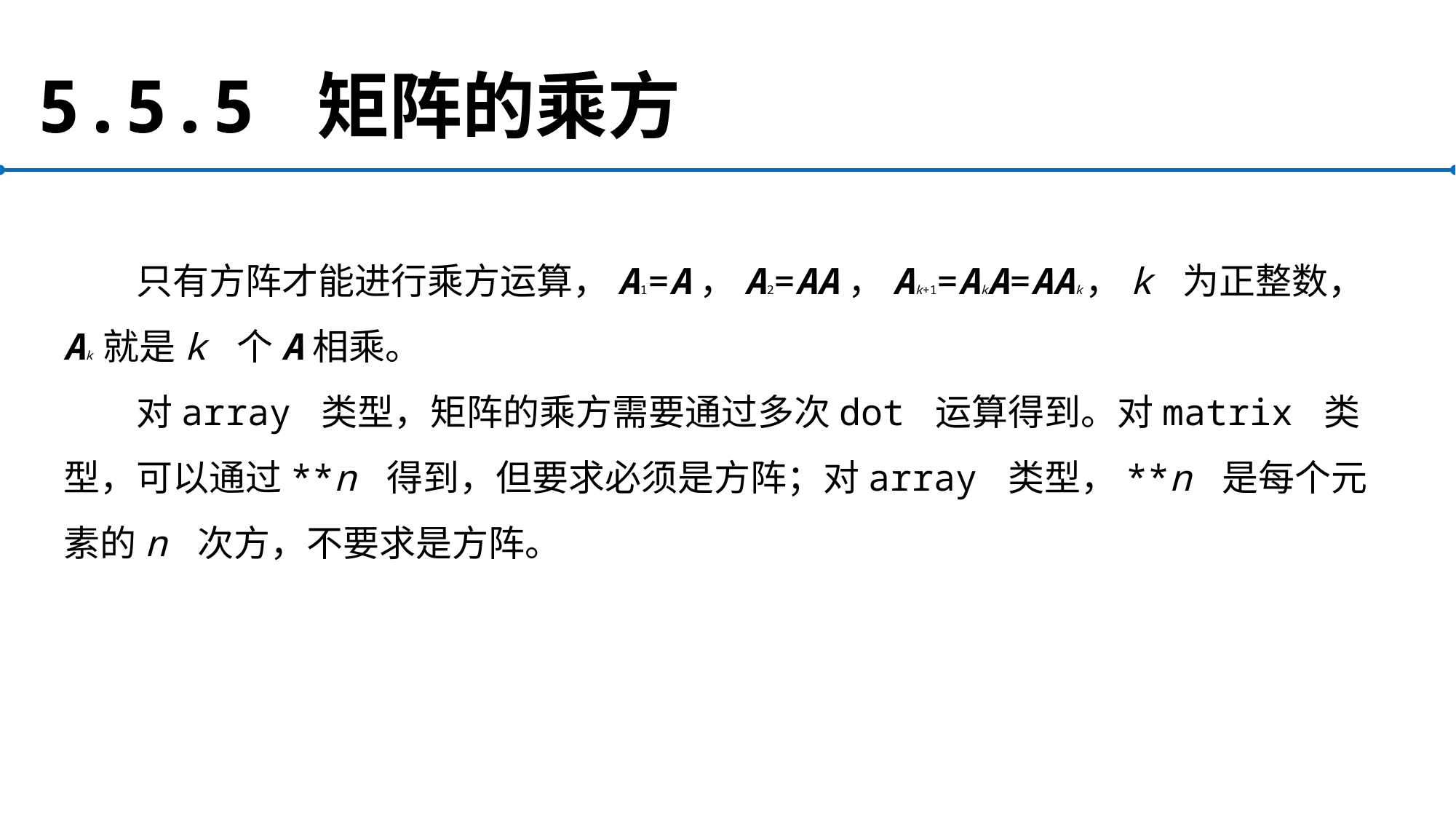

# 5.5.5 矩阵的乘方
只有方阵才能进行乘方运算，A1=A，A2=AA，Ak+1=AkA=AAk，k 为正整数，Ak 就是k 个A相乘。
对array 类型，矩阵的乘方需要通过多次dot 运算得到。对matrix 类型，可以通过**n 得到，但要求必须是方阵；对array 类型，**n 是每个元素的n 次方，不要求是方阵。